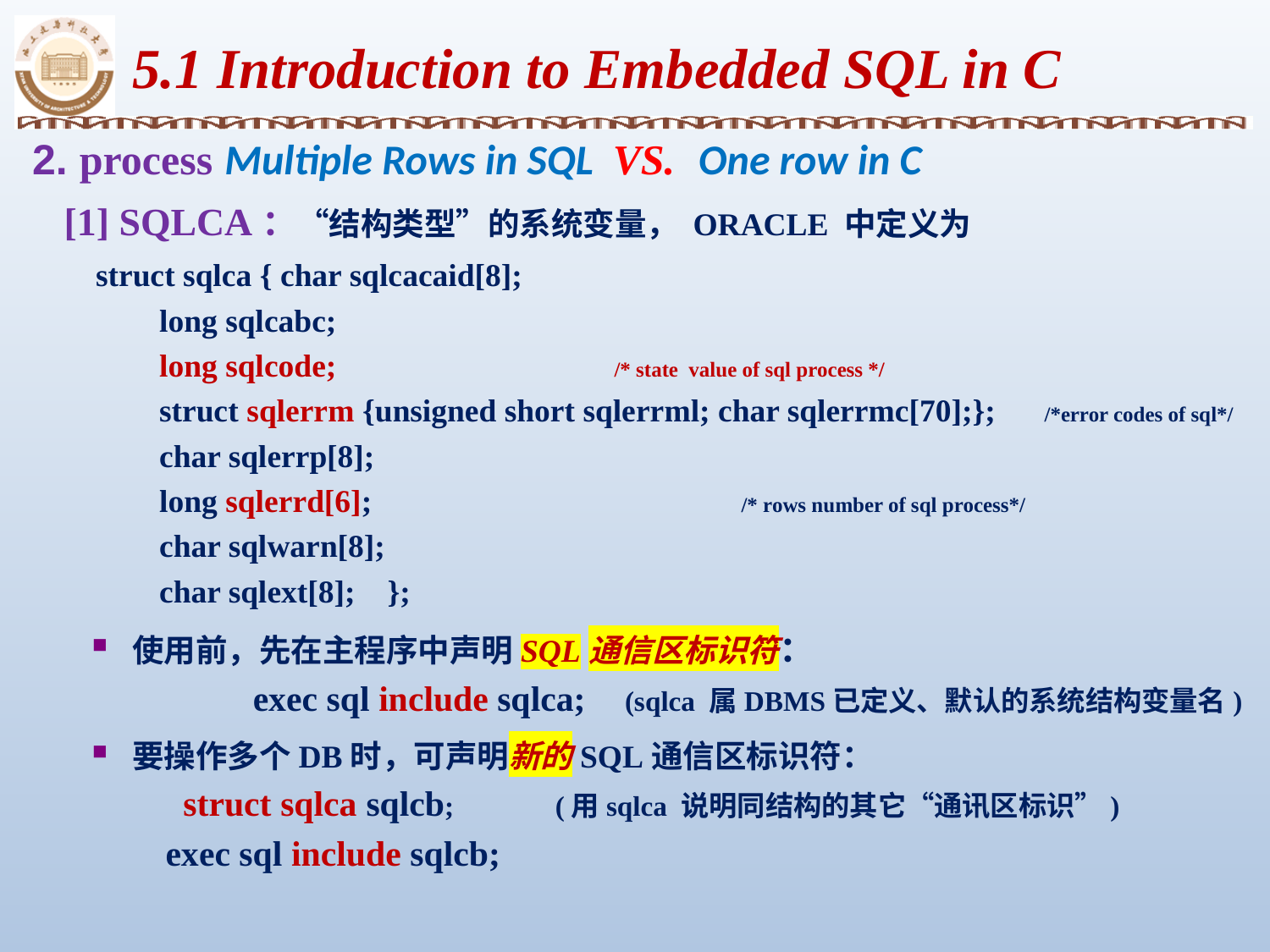

5.1 Introduction to Embedded SQL in C
2. process Multiple Rows in SQL  VS.  One row in C
   [1] SQLCA：“结构类型”的系统变量， ORACLE 中定义为
struct sqlca { char sqlcacaid[8];
long sqlcabc;
long sqlcode;			/* state  value of sql process */
struct sqlerrm {unsigned short sqlerrml; char sqlerrmc[70];};      /*error codes of sql*/
char sqlerrp[8];
long sqlerrd[6];	        		/* rows number of sql process*/
char sqlwarn[8];
char sqlext[8];    };
使用前，先在主程序中声明SQL通信区标识符：
		 exec sql include sqlca;	(sqlca 属DBMS已定义、默认的系统结构变量名)
要操作多个DB时，可声明新的SQL通信区标识符：
		 struct sqlca sqlcb;	(用sqlca 说明同结构的其它“通讯区标识”)
               exec sql include sqlcb;